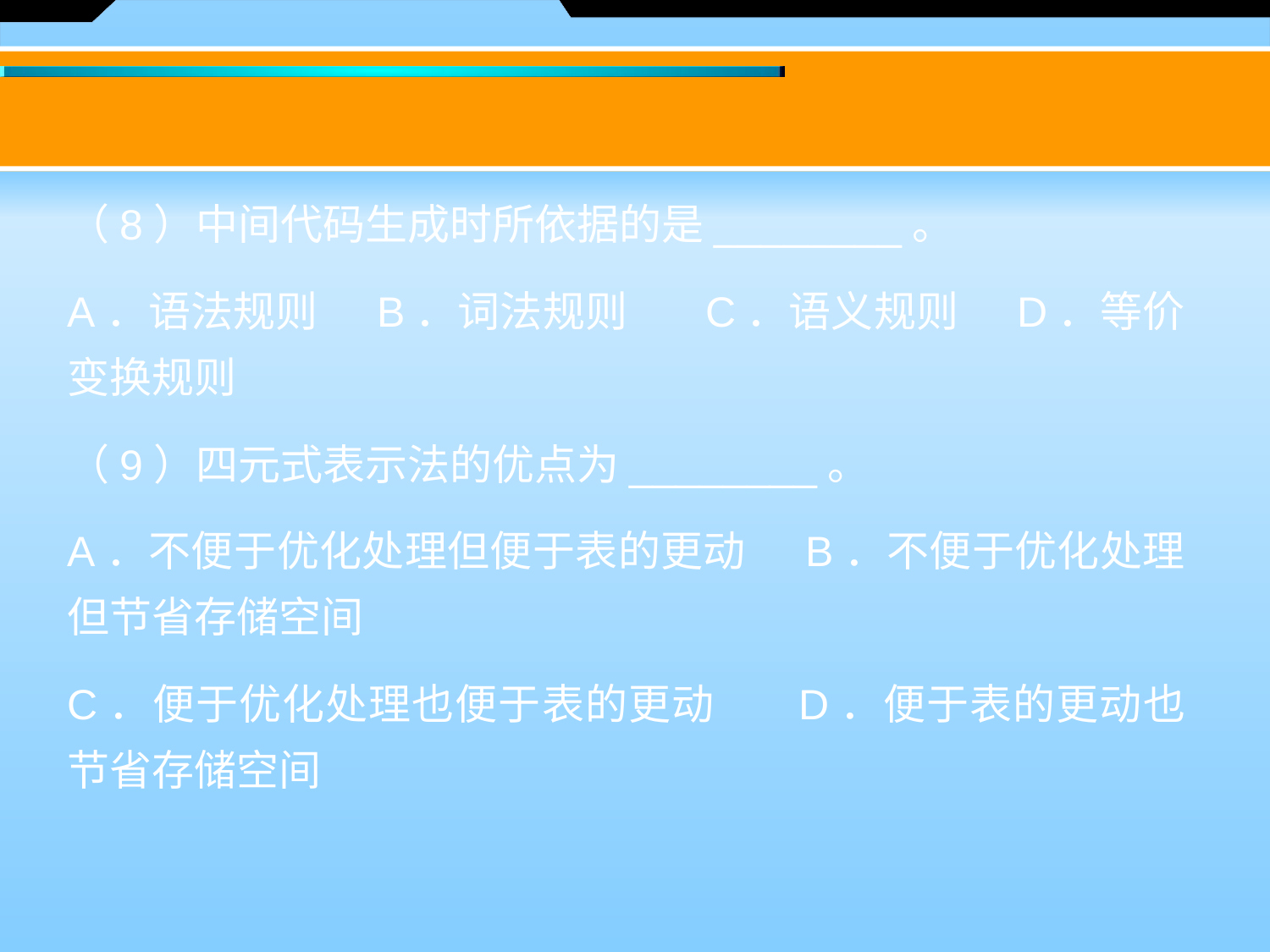

（8）中间代码生成时所依据的是________。
A．语法规则     B．词法规则       C．语义规则     D．等价变换规则
（9）四元式表示法的优点为________。
A．不便于优化处理但便于表的更动     B．不便于优化处理但节省存储空间
C．便于优化处理也便于表的更动       D．便于表的更动也节省存储空间